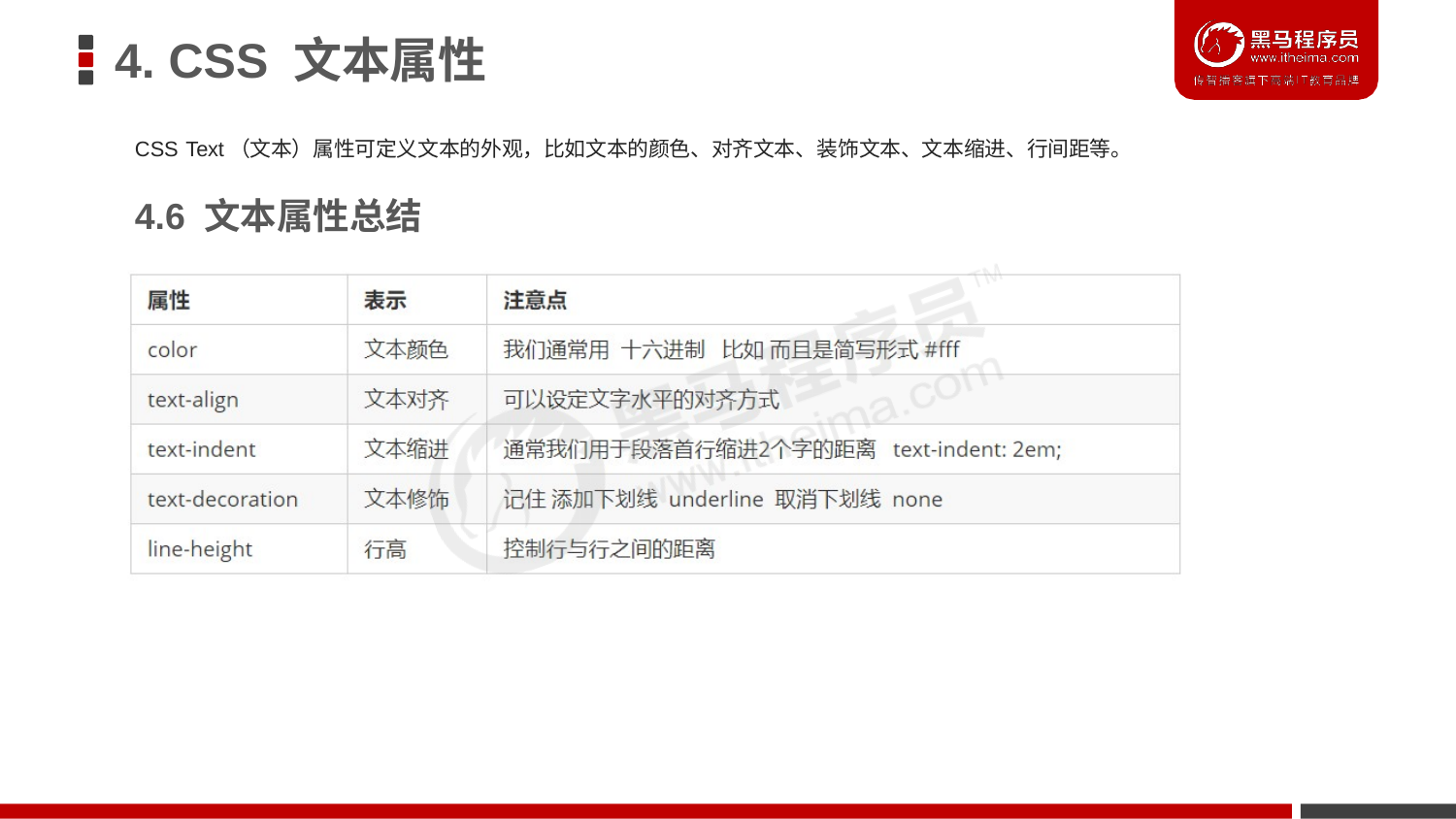

# 4. CSS 文本属性
CSS Text（文本）属性可定义文本的外观，比如文本的颜色、对齐文本、装饰文本、文本缩进、行间距等。

4.6 文本属性总结